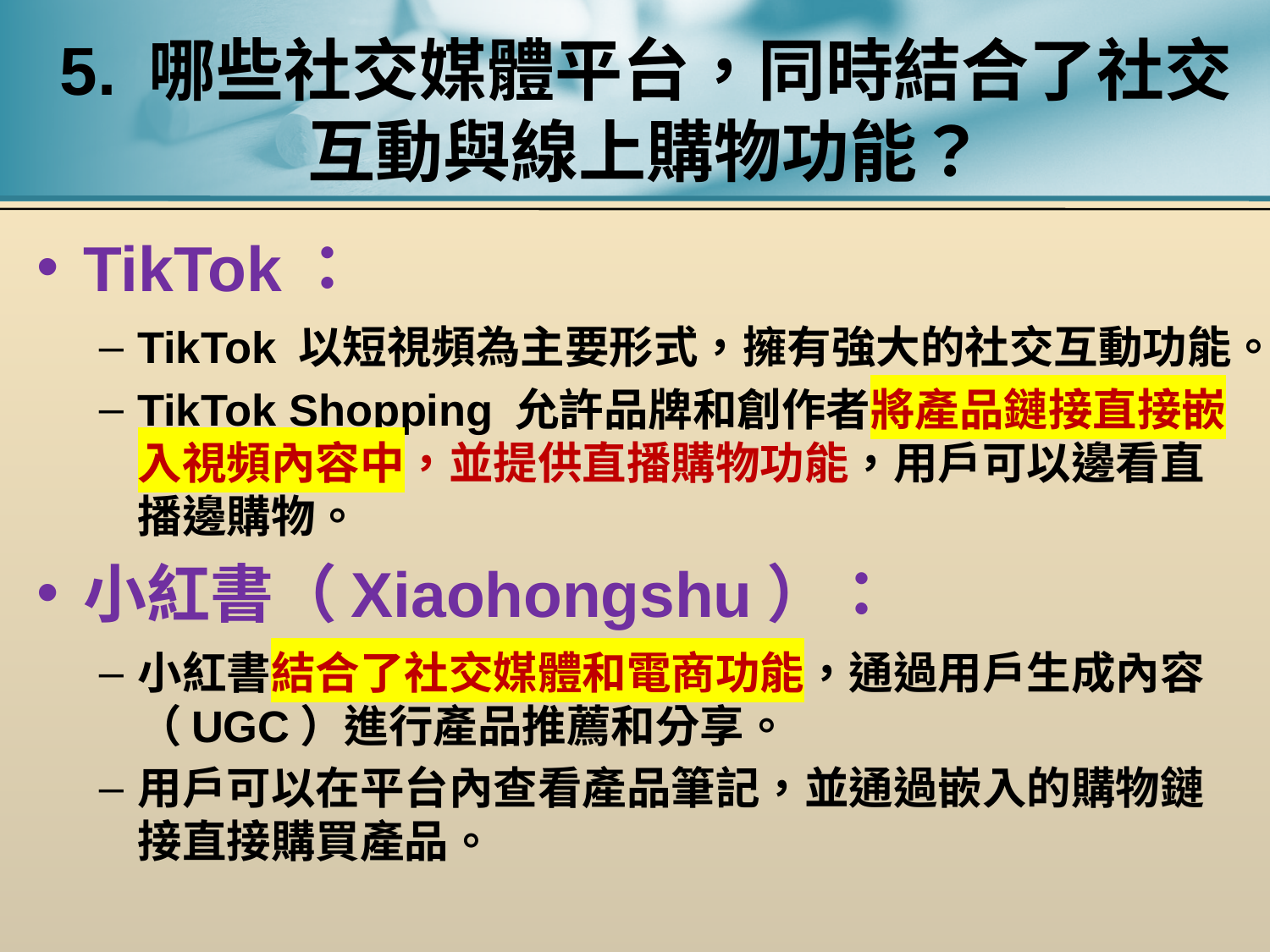

# 5. 哪些社交媒體平台，同時結合了社交互動與線上購物功能？
TikTok：
TikTok 以短視頻為主要形式，擁有強大的社交互動功能。
TikTok Shopping 允許品牌和創作者將產品鏈接直接嵌入視頻內容中，並提供直播購物功能，用戶可以邊看直播邊購物。
小紅書（Xiaohongshu）：
小紅書結合了社交媒體和電商功能，通過用戶生成內容（UGC）進行產品推薦和分享。
用戶可以在平台內查看產品筆記，並通過嵌入的購物鏈接直接購買產品。